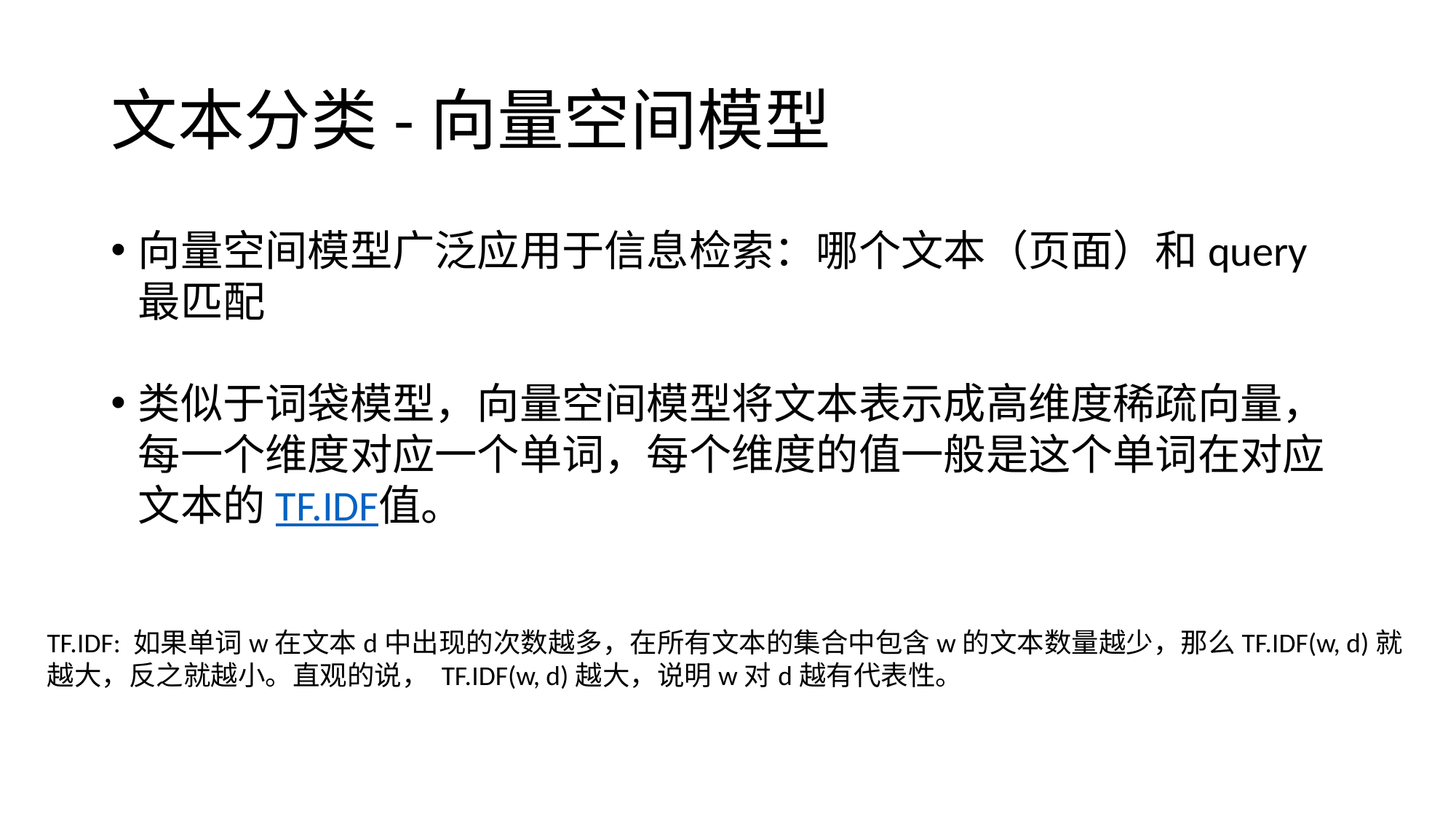

# 文本分类-向量空间模型
向量空间模型广泛应用于信息检索：哪个文本（页面）和query最匹配

类似于词袋模型，向量空间模型将文本表示成高维度稀疏向量，每一个维度对应一个单词，每个维度的值一般是这个单词在对应文本的TF.IDF值。

TF.IDF: 如果单词w在文本d中出现的次数越多，在所有文本的集合中包含w的文本数量越少，那么TF.IDF(w, d)就
越大，反之就越小。直观的说， TF.IDF(w, d)越大，说明w对d越有代表性。